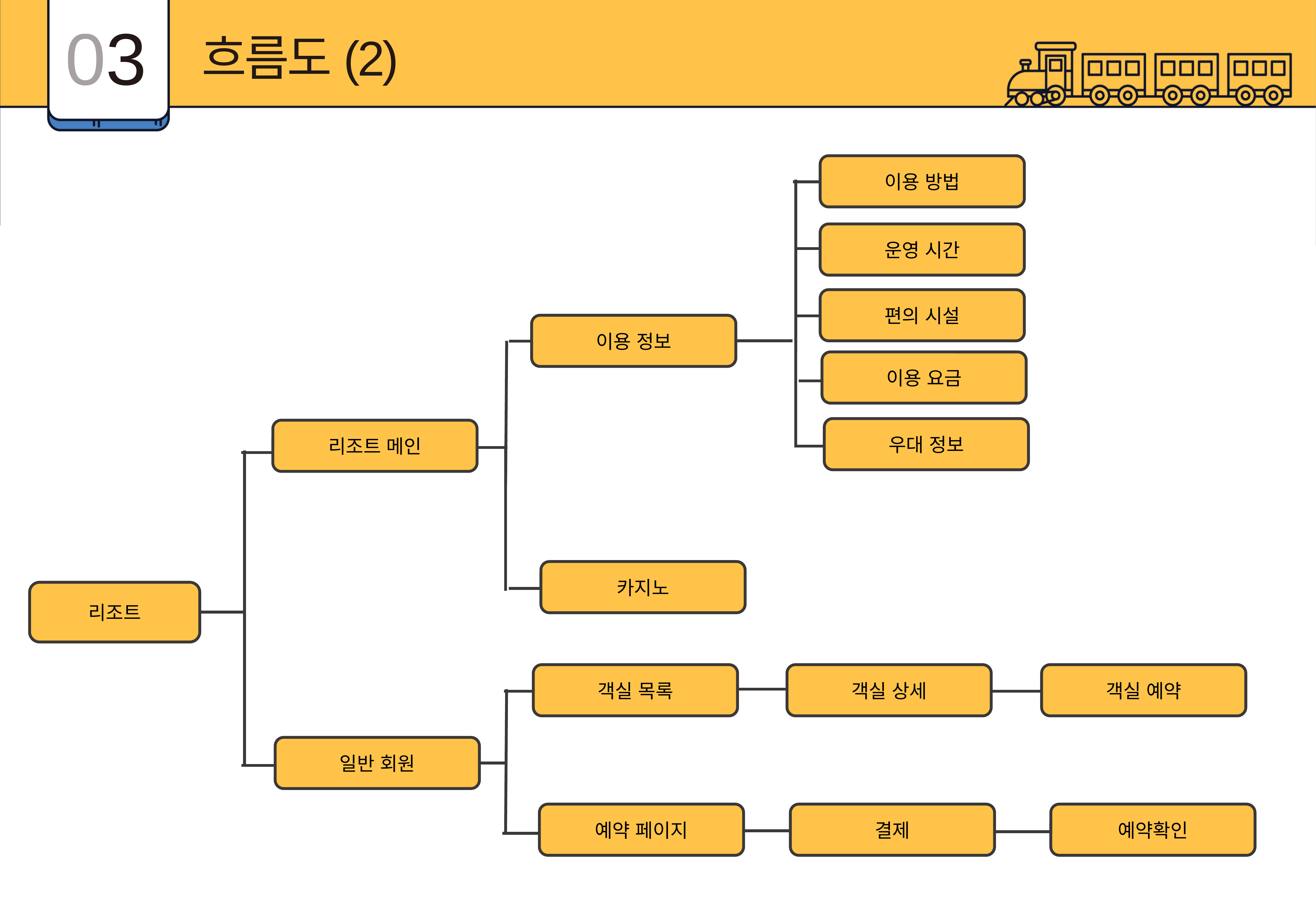

03
흐름도(2)
이용 방법
운영 시간
편의 시설
이용 정보
이용 요금
우대 정보
리조트 메인
카지노
리조트
객실 목록
객실 상세
객실 예약
일반 회원
예약 페이지
결제
예약확인